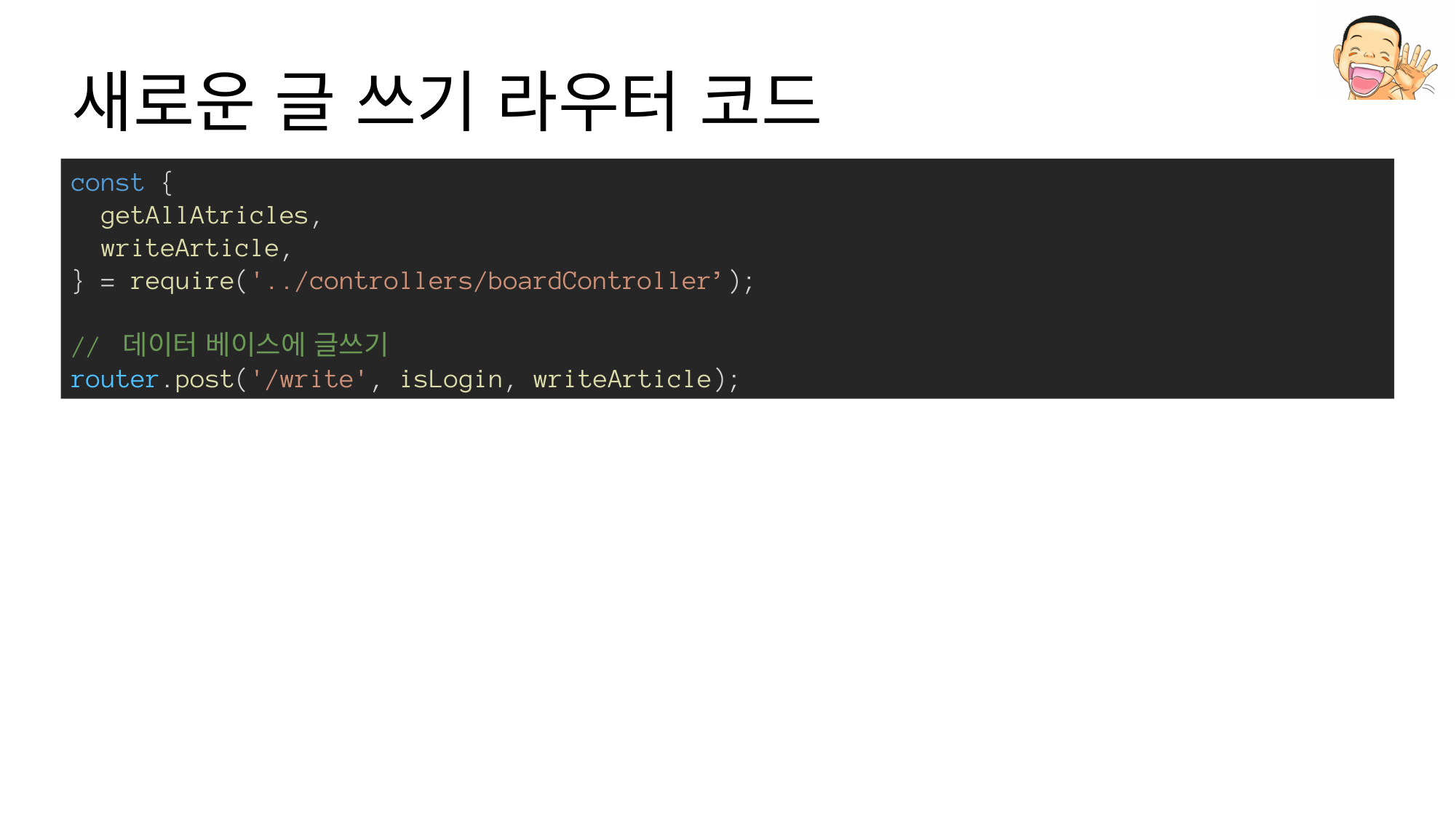

# 새로운 글 쓰기 라우터 코드
const {
  getAllAtricles,
  writeArticle,
} = require('../controllers/boardController’);

// 데이터 베이스에 글쓰기
router.post('/write', isLogin, writeArticle);